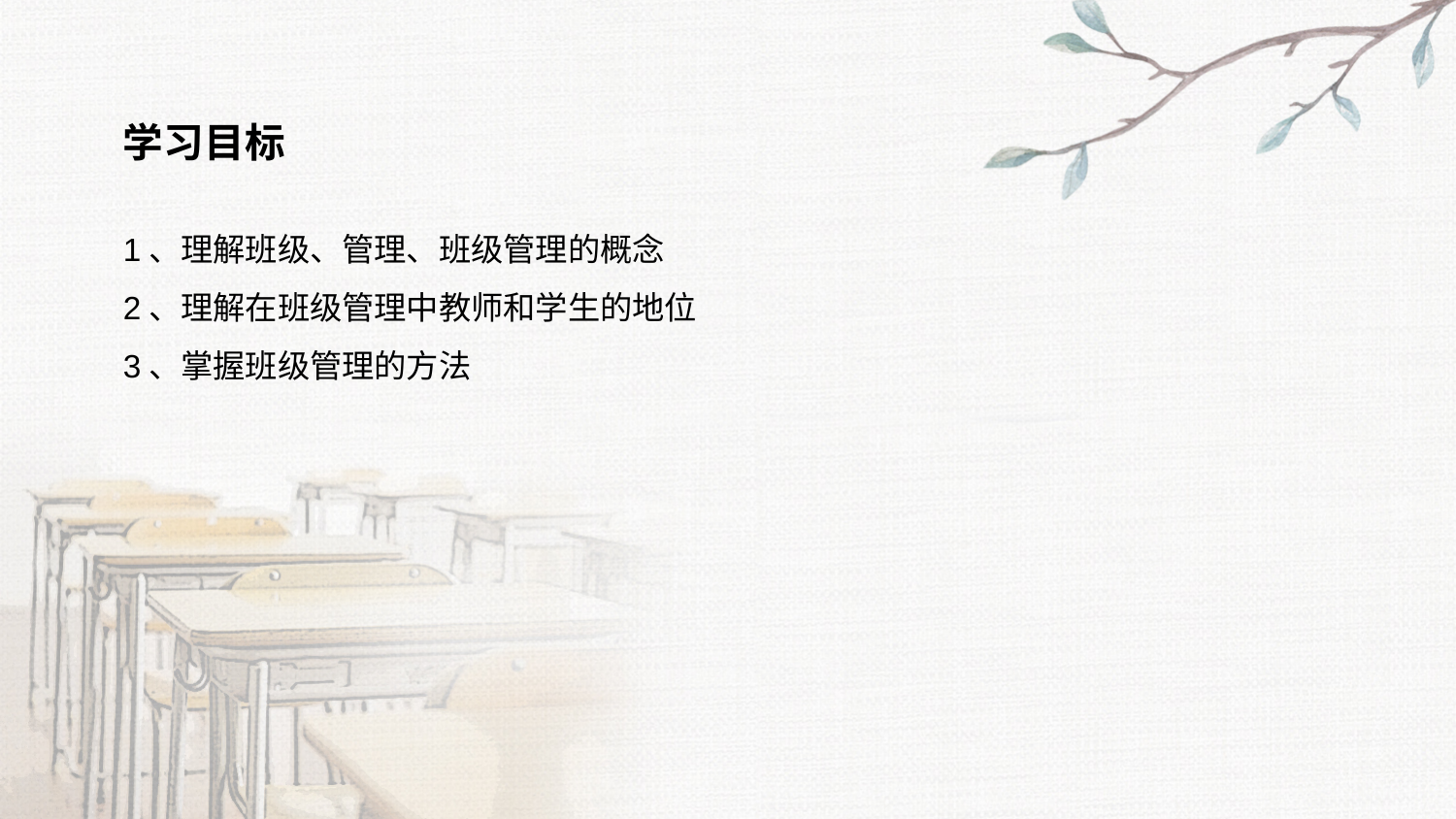

学习目标
1、理解班级、管理、班级管理的概念
2、理解在班级管理中教师和学生的地位
3、掌握班级管理的方法